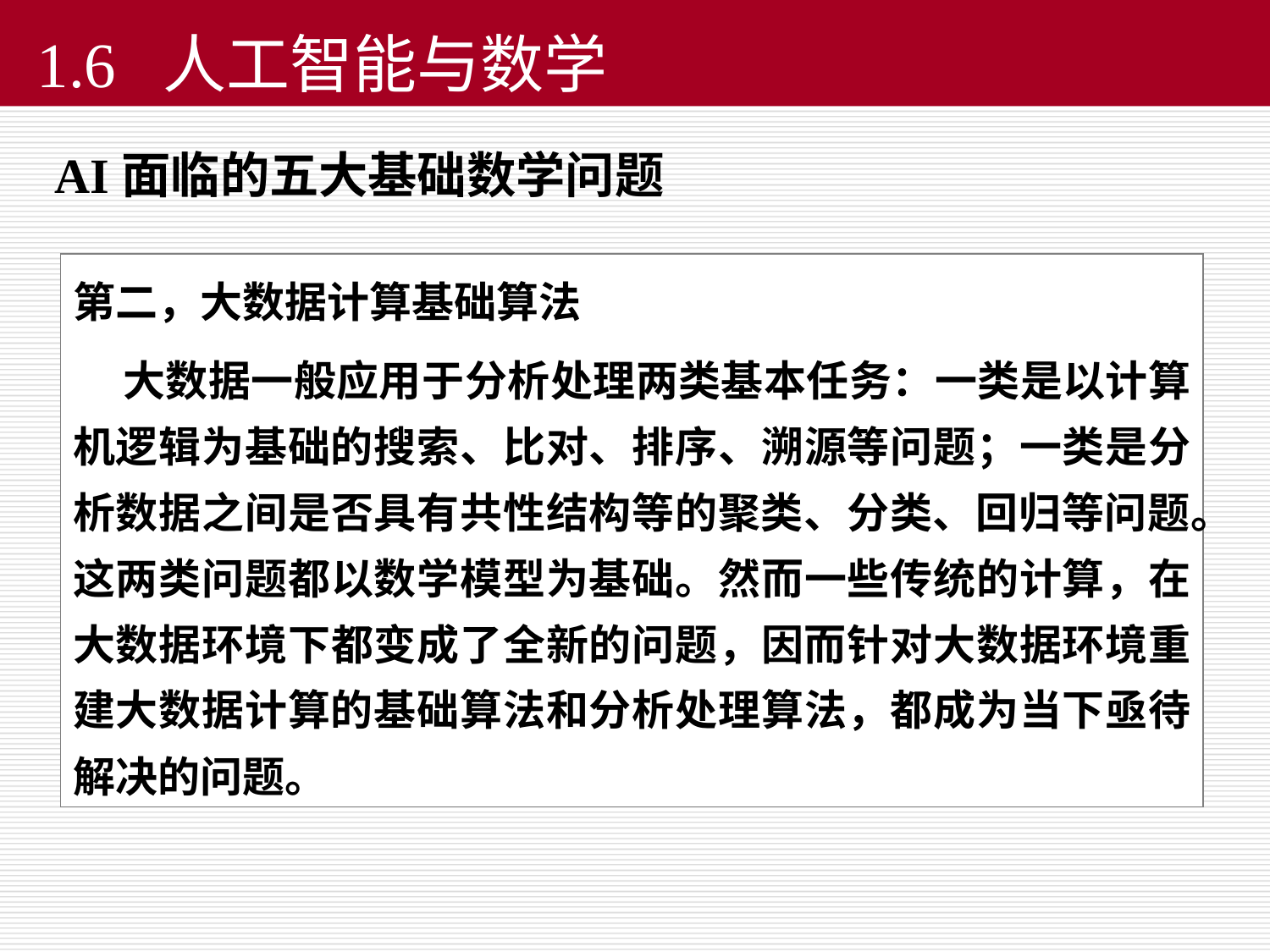

1.6  人工智能与数学
AI面临的五大基础数学问题
第二，大数据计算基础算法
    大数据一般应用于分析处理两类基本任务：一类是以计算机逻辑为基础的搜索、比对、排序、溯源等问题；一类是分析数据之间是否具有共性结构等的聚类、分类、回归等问题。这两类问题都以数学模型为基础。然而一些传统的计算，在大数据环境下都变成了全新的问题，因而针对大数据环境重建大数据计算的基础算法和分析处理算法，都成为当下亟待解决的问题。
91